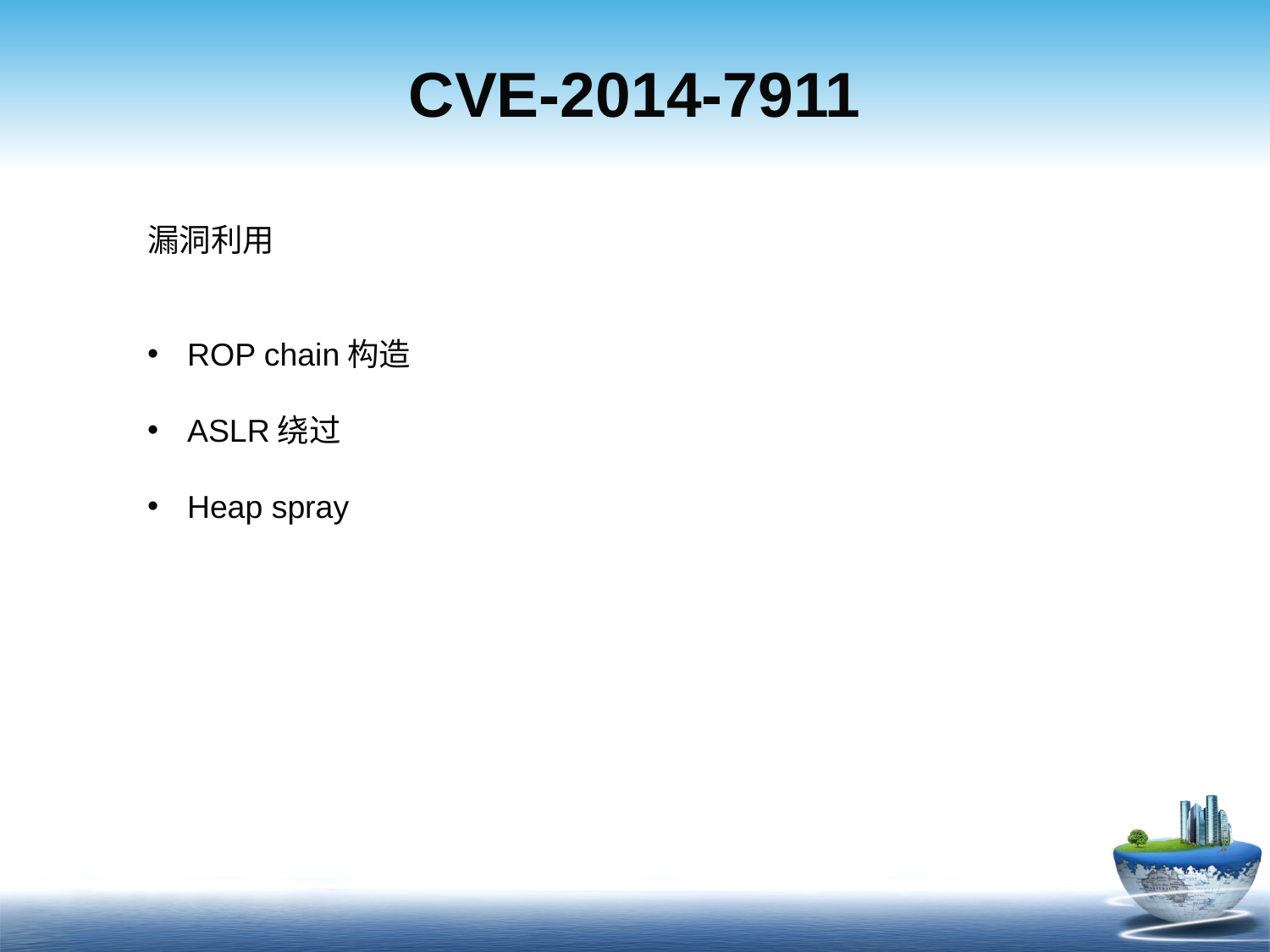

# CVE-2014-7911

漏洞利用

ROP chain构造

ASLR绕过

Heap spray